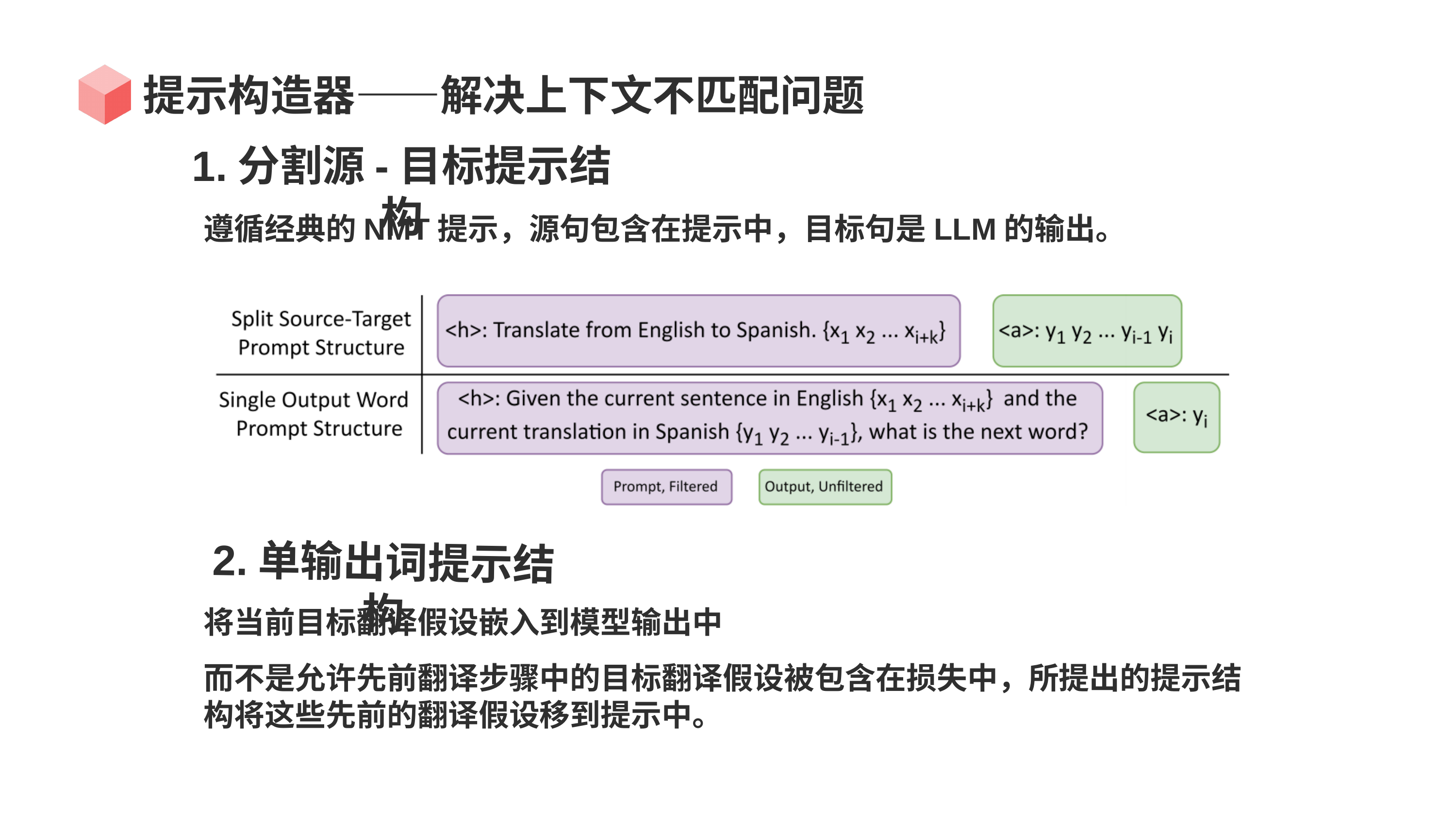

提示构造器——解决上下文不匹配问题
1.分割源-目标提示结构
遵循经典的NMT提示，源句包含在提示中，目标句是LLM的输出。

2.单输出词提示结构
将当前目标翻译假设嵌入到模型输出中
而不是允许先前翻译步骤中的目标翻译假设被包含在损失中，所提出的提示结构将这些先前的翻译假设移到提示中。